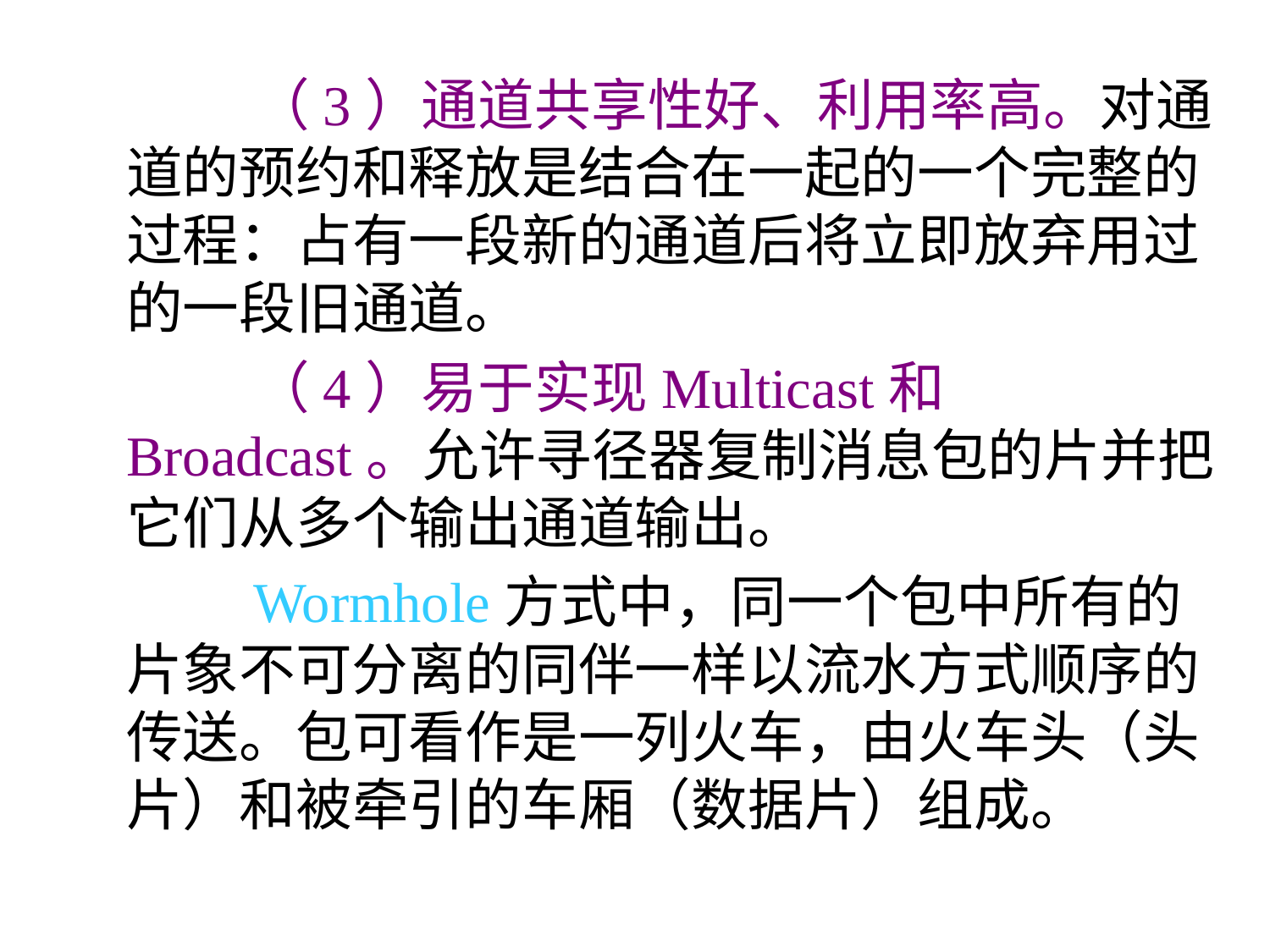

（3）通道共享性好、利用率高。对通道的预约和释放是结合在一起的一个完整的过程：占有一段新的通道后将立即放弃用过的一段旧通道。
		（4）易于实现Multicast和Broadcast。允许寻径器复制消息包的片并把它们从多个输出通道输出。
		Wormhole方式中，同一个包中所有的片象不可分离的同伴一样以流水方式顺序的传送。包可看作是一列火车，由火车头（头片）和被牵引的车厢（数据片）组成。